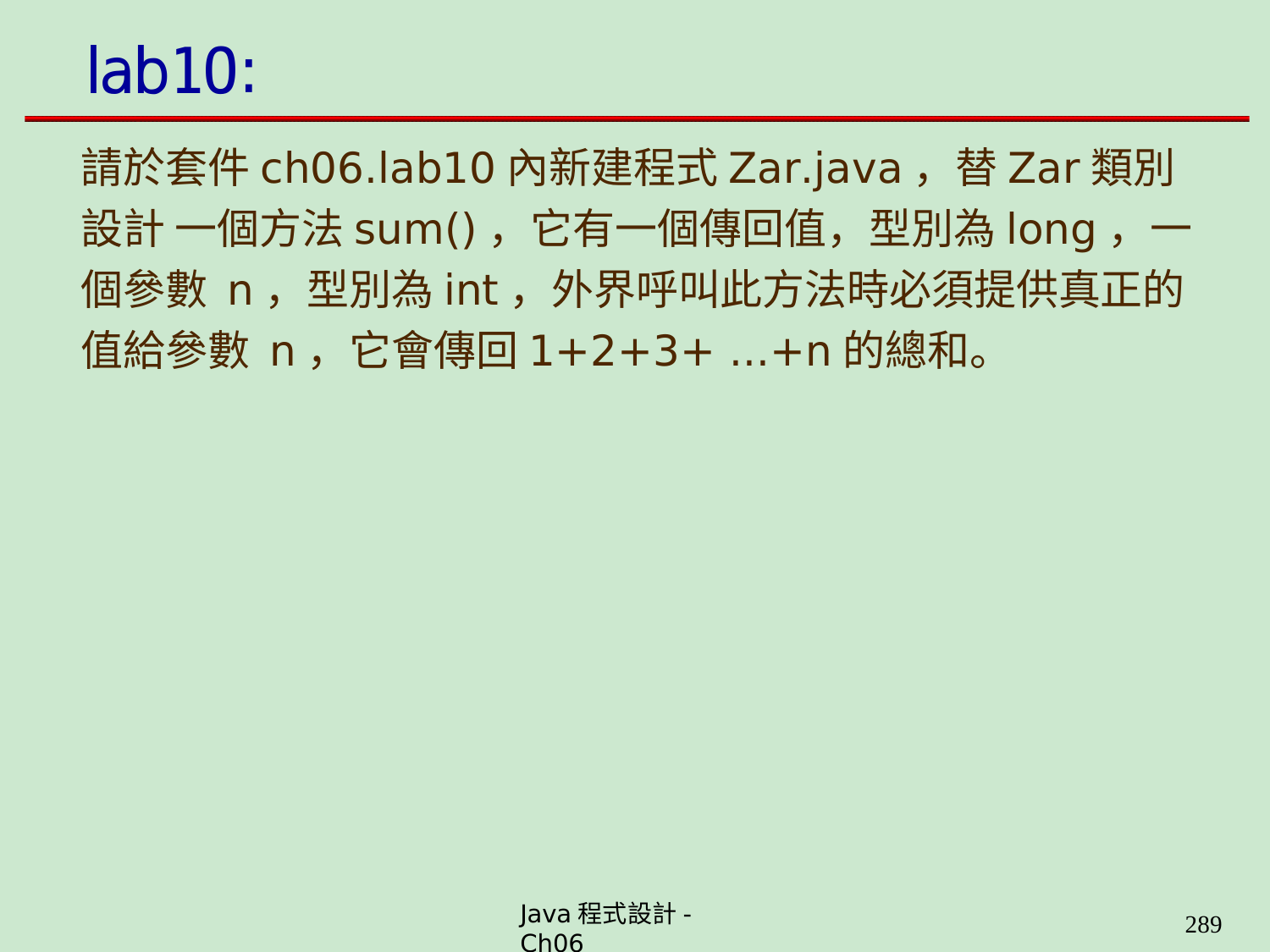

# lab10:
請於套件ch06.lab10內新建程式Zar.java，替Zar類別設計 一個方法sum()，它有一個傳回值，型別為long，一個參數 n，型別為int，外界呼叫此方法時必須提供真正的值給參數 n，它會傳回1+2+3+ ...+n的總和。
Java程式設計-Ch06
289